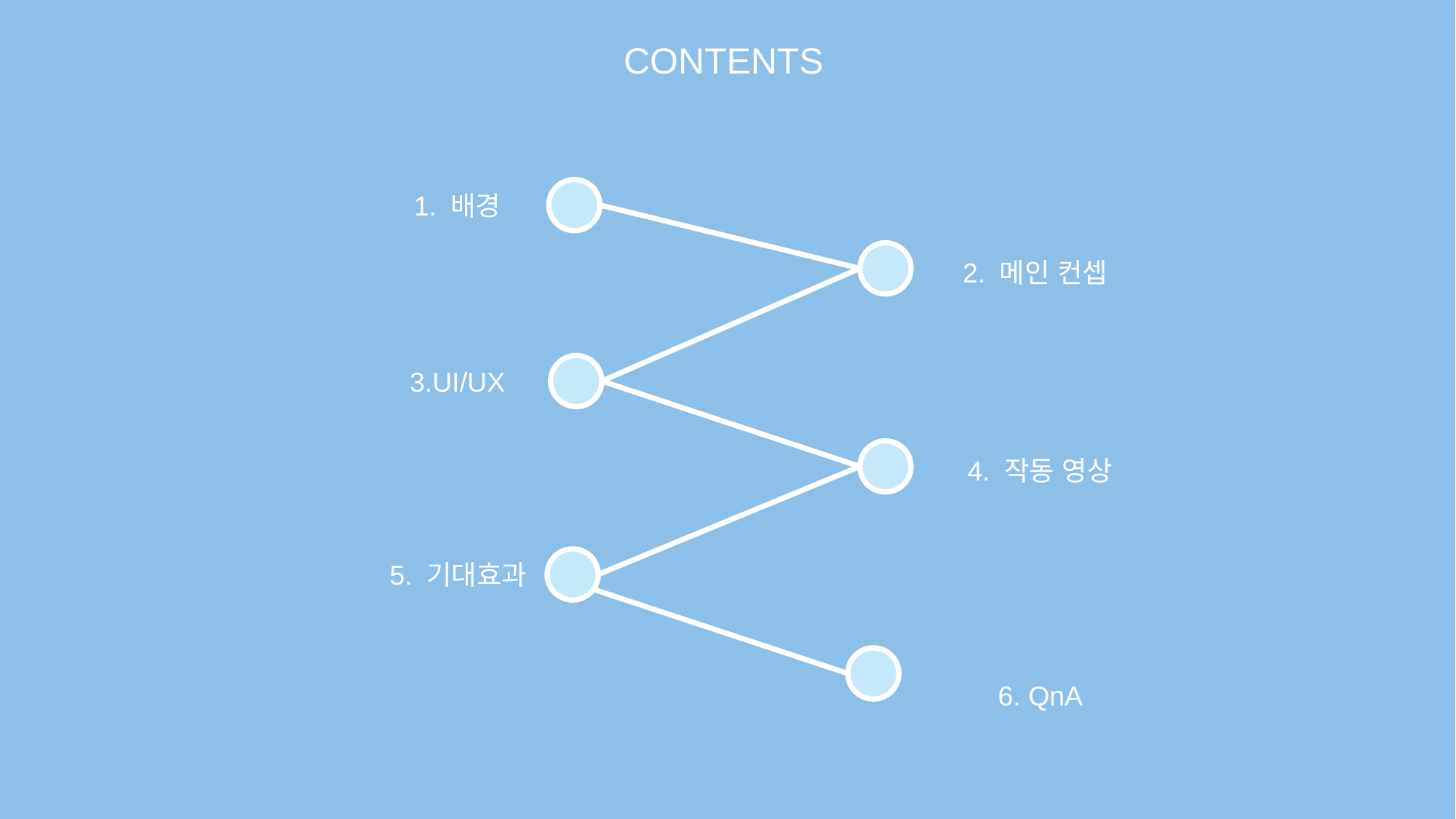

CONTENTS

1. 배경

2. 메인 컨셉

3.UI/UX

4. 작동 영상

5. 기대효과

6. QnA